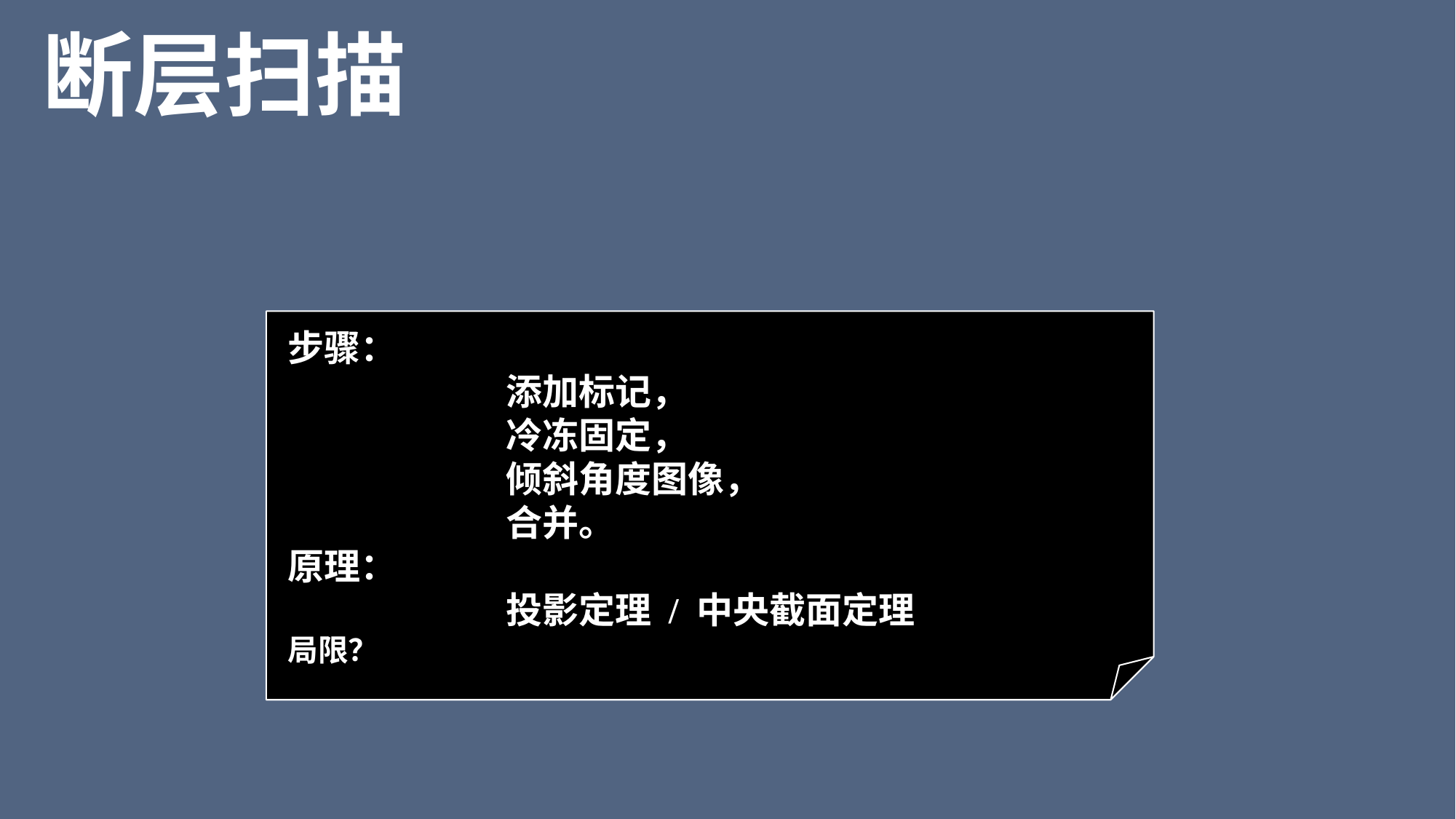

# 断层扫描
步骤：
		添加标记，
		冷冻固定，
		倾斜角度图像，
		合并。
原理：
		投影定理 / 中央截面定理
局限？